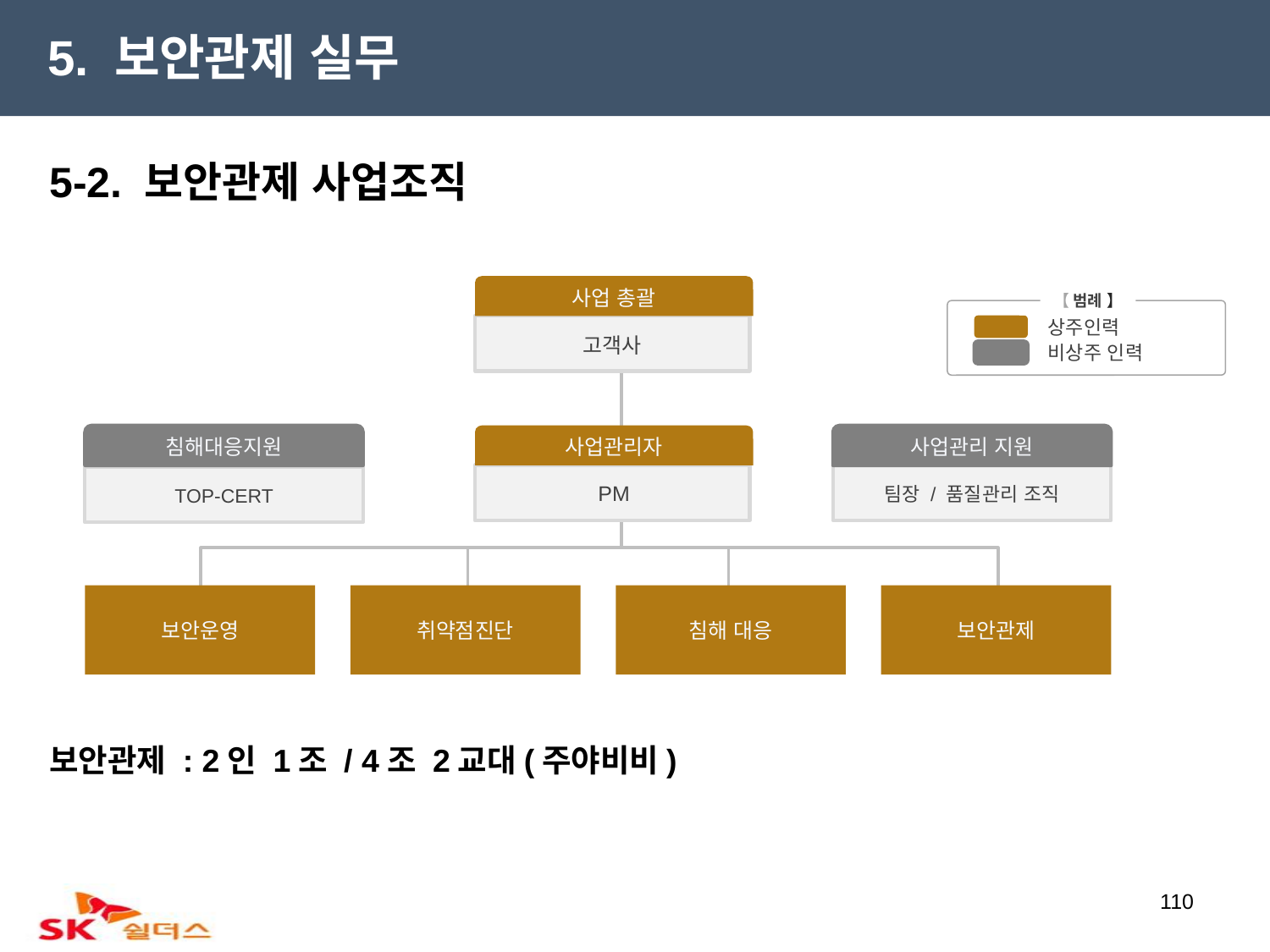

5. 보안관제 실무
5-2. 보안관제 사업조직
사업 총괄
【 범례 】

  상주인력

비상주 인력

고객사

침해대응지원
사업관리자
사업관리 지원

팀장 / 품질관리 조직

PM
TOP-CERT
보안운영
취약점진단
침해 대응
보안관제
보안관제 : 2인 1조 / 4조 2교대(주야비비)
110